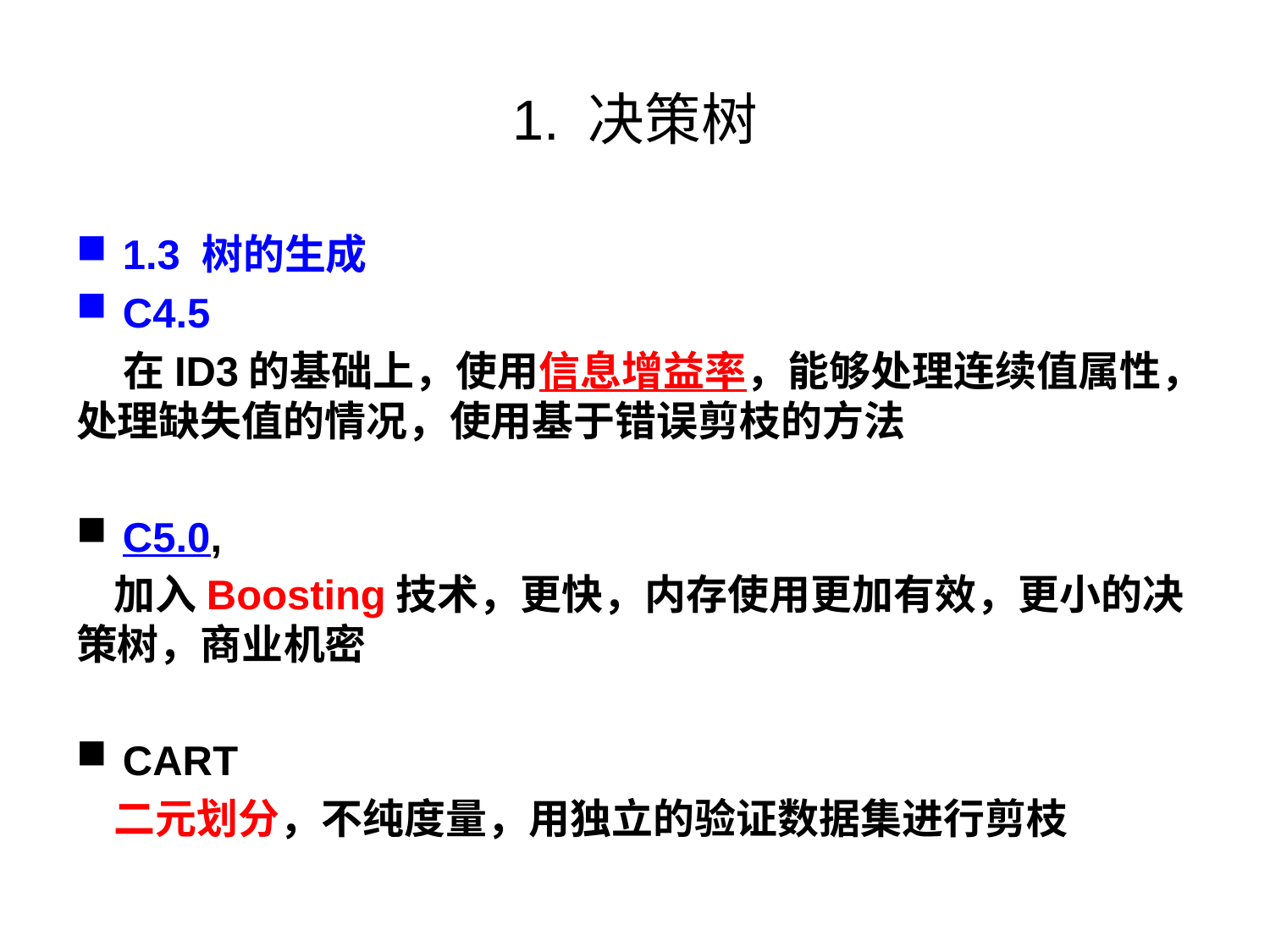

# 1. 决策树
1.3 树的生成
C4.5
    在ID3的基础上，使用信息增益率，能够处理连续值属性，处理缺失值的情况，使用基于错误剪枝的方法

C5.0,
   加入Boosting技术，更快，内存使用更加有效，更小的决策树，商业机密

CART
   二元划分，不纯度量，用独立的验证数据集进行剪枝